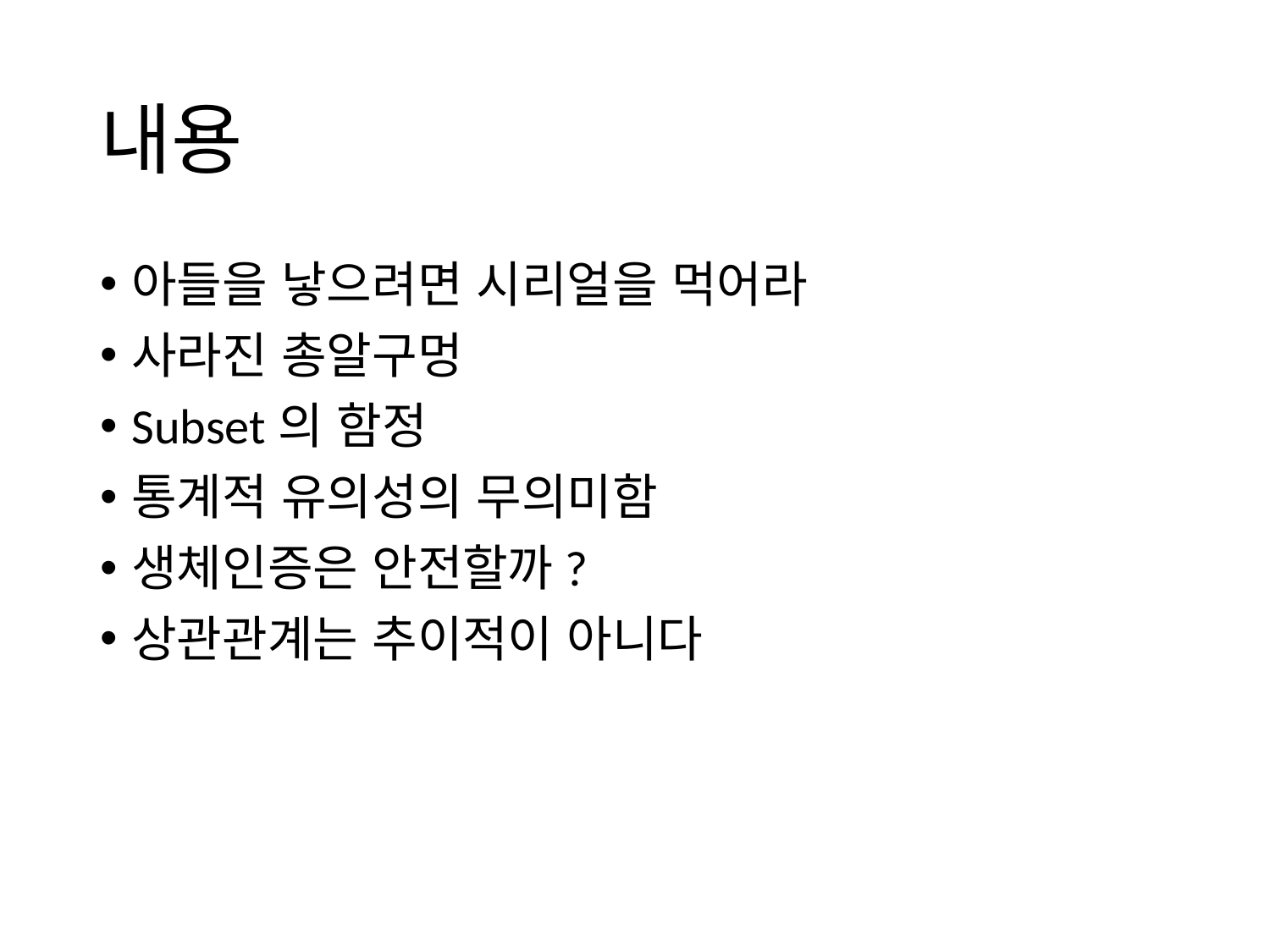

# 내용
아들을 낳으려면 시리얼을 먹어라
사라진 총알구멍
Subset의 함정
통계적 유의성의 무의미함
생체인증은 안전할까?
상관관계는 추이적이 아니다